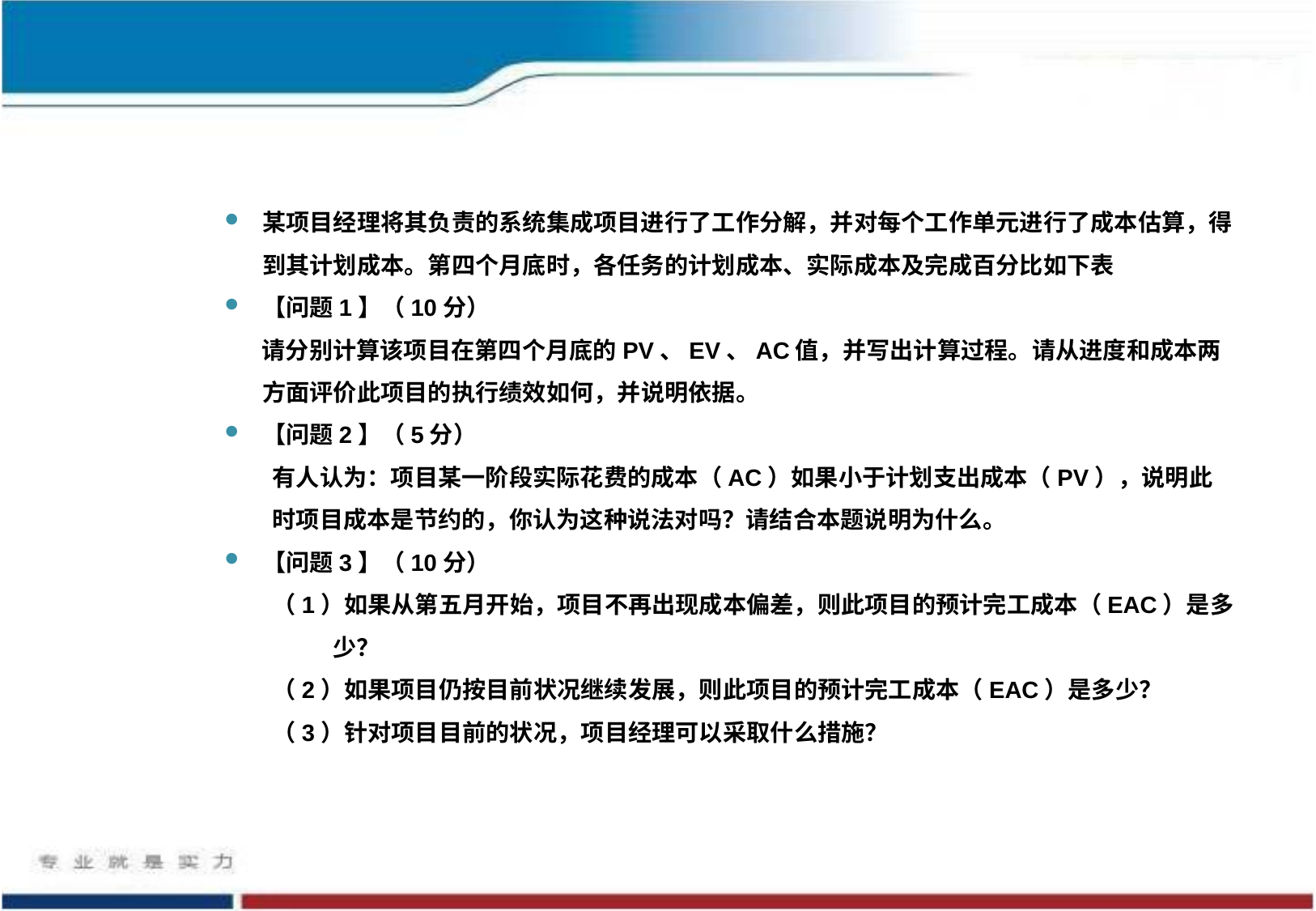

某项目经理将其负责的系统集成项目进行了工作分解，并对每个工作单元进行了成本估算，得到其计划成本。第四个月底时，各任务的计划成本、实际成本及完成百分比如下表
【问题1】（10分）
请分别计算该项目在第四个月底的PV、EV、AC值，并写出计算过程。请从进度和成本两方面评价此项目的执行绩效如何，并说明依据。
【问题2】（5分）
有人认为：项目某一阶段实际花费的成本（AC）如果小于计划支出成本（PV），说明此时项目成本是节约的，你认为这种说法对吗？请结合本题说明为什么。
【问题3】（10分）
（1）如果从第五月开始，项目不再出现成本偏差，则此项目的预计完工成本（EAC）是多少？
（2）如果项目仍按目前状况继续发展，则此项目的预计完工成本（EAC）是多少？
（3）针对项目目前的状况，项目经理可以采取什么措施？